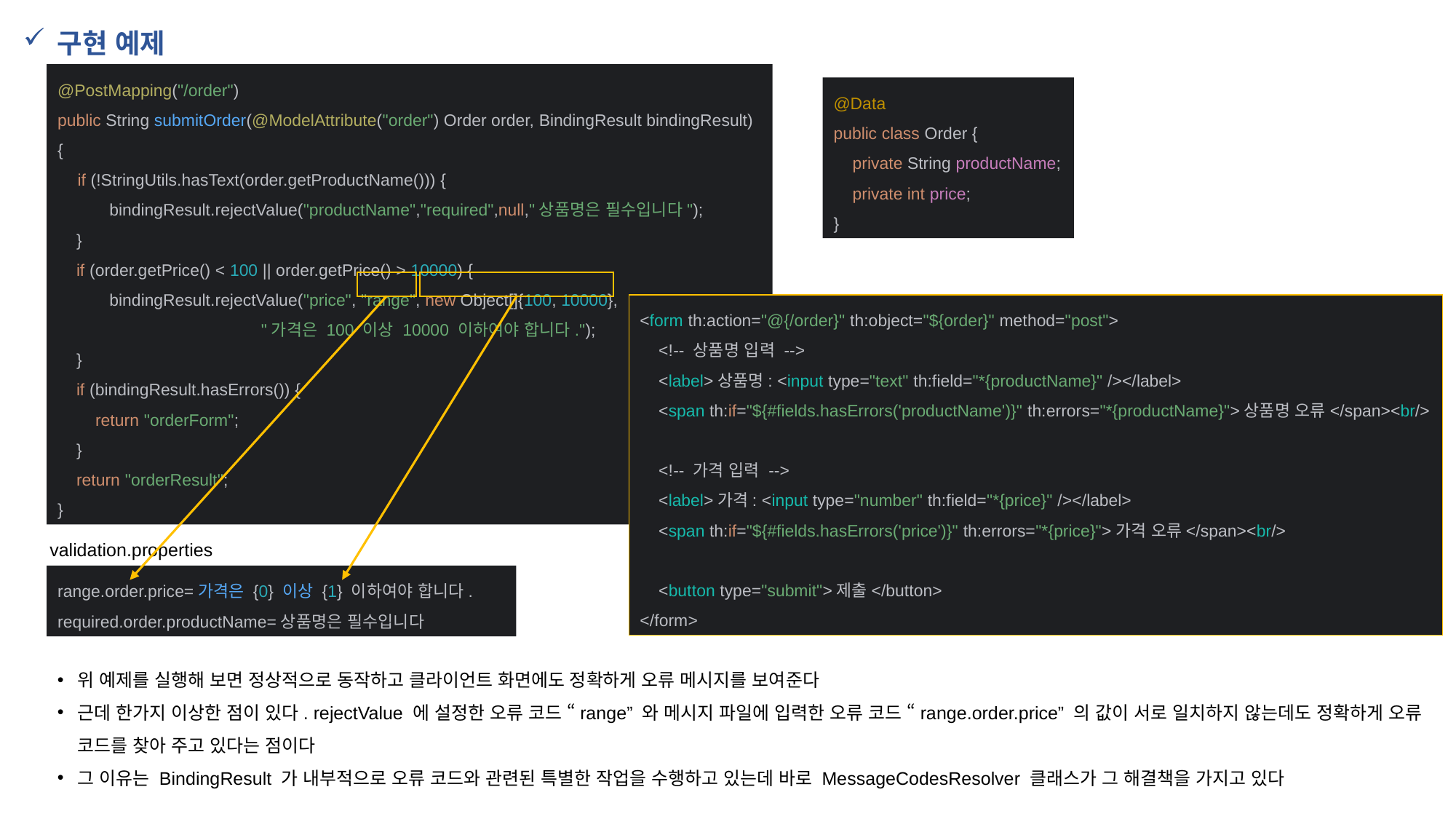

구현 예제
@PostMapping("/order")
public String submitOrder(@ModelAttribute("order") Order order, BindingResult bindingResult) {
  if (!StringUtils.hasText(order.getProductName())) {
           bindingResult.rejectValue("productName","required",null,"상품명은 필수입니다");
    }
    if (order.getPrice() < 100 || order.getPrice() > 10000) {
           bindingResult.rejectValue("price", "range", new Object[]{100, 10000},
	                    "가격은 100 이상 10000 이하여야 합니다.");
    }
    if (bindingResult.hasErrors()) {
        return "orderForm";
    }
    return "orderResult";
}
@Data
public class Order {
    private String productName;
    private int price;
}

<form th:action="@{/order}" th:object="${order}" method="post">
    <!-- 상품명 입력 -->
    <label>상품명: <input type="text" th:field="*{productName}" /></label>
    <span th:if="${#fields.hasErrors('productName')}" th:errors="*{productName}">상품명 오류</span><br/>
    <!-- 가격 입력 -->
    <label>가격: <input type="number" th:field="*{price}" /></label>
    <span th:if="${#fields.hasErrors('price')}" th:errors="*{price}">가격 오류</span><br/>
    <button type="submit">제출</button>
</form>
validation.properties
range.order.price=가격은 {0} 이상 {1} 이하여야 합니다.
required.order.productName=상품명은 필수입니다
위 예제를 실행해 보면 정상적으로 동작하고 클라이언트 화면에도 정확하게 오류 메시지를 보여준다
근데 한가지 이상한 점이 있다. rejectValue 에 설정한 오류 코드 “range” 와 메시지 파일에 입력한 오류 코드 “range.order.price” 의 값이 서로 일치하지 않는데도 정확하게 오류 코드를 찾아 주고 있다는 점이다
그 이유는 BindingResult 가 내부적으로 오류 코드와 관련된 특별한 작업을 수행하고 있는데 바로 MessageCodesResolver 클래스가 그 해결책을 가지고 있다